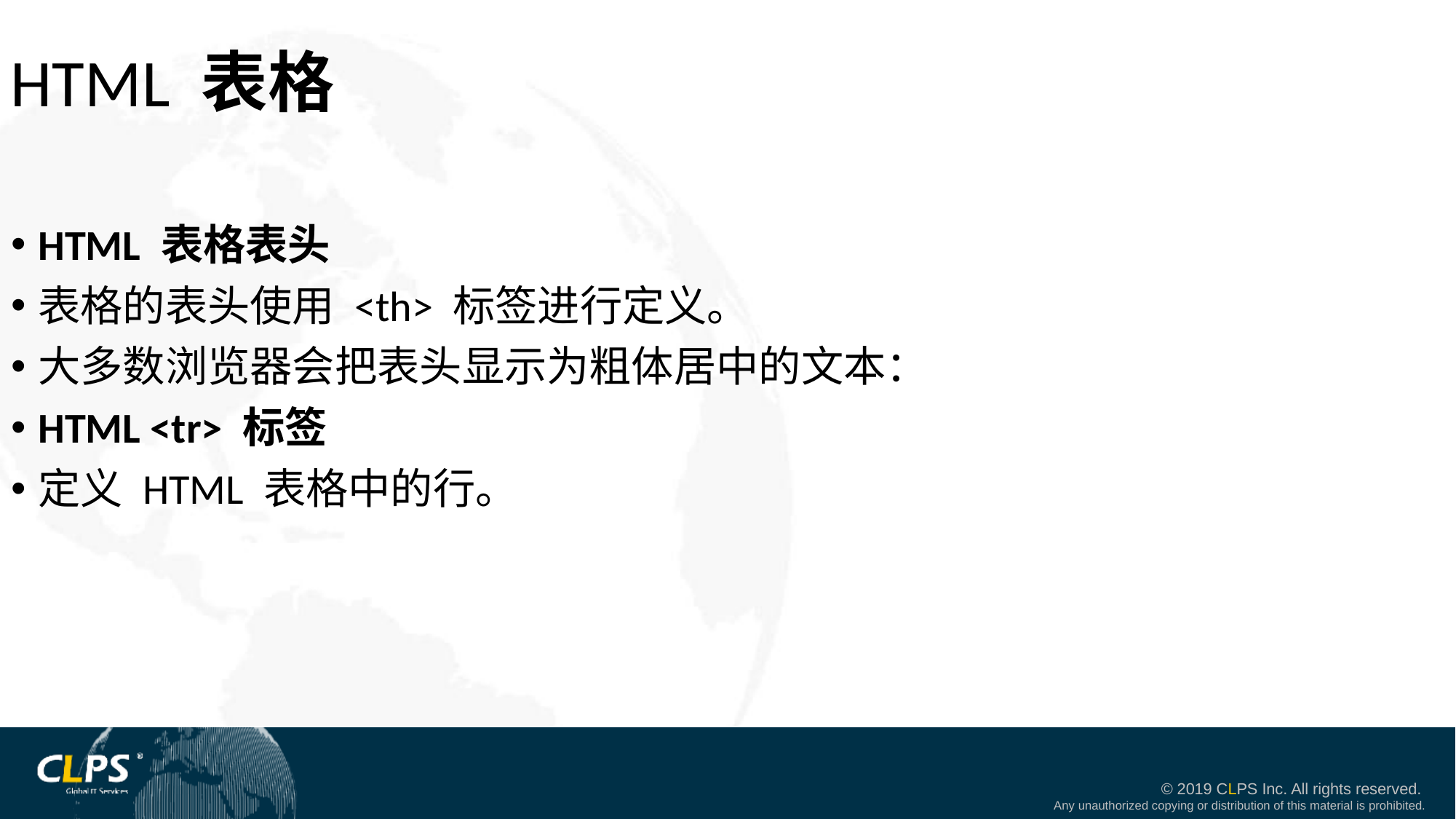

HTML 表格
HTML 表格表头
表格的表头使用 <th> 标签进行定义。
大多数浏览器会把表头显示为粗体居中的文本：
HTML <tr> 标签
定义 HTML 表格中的行。